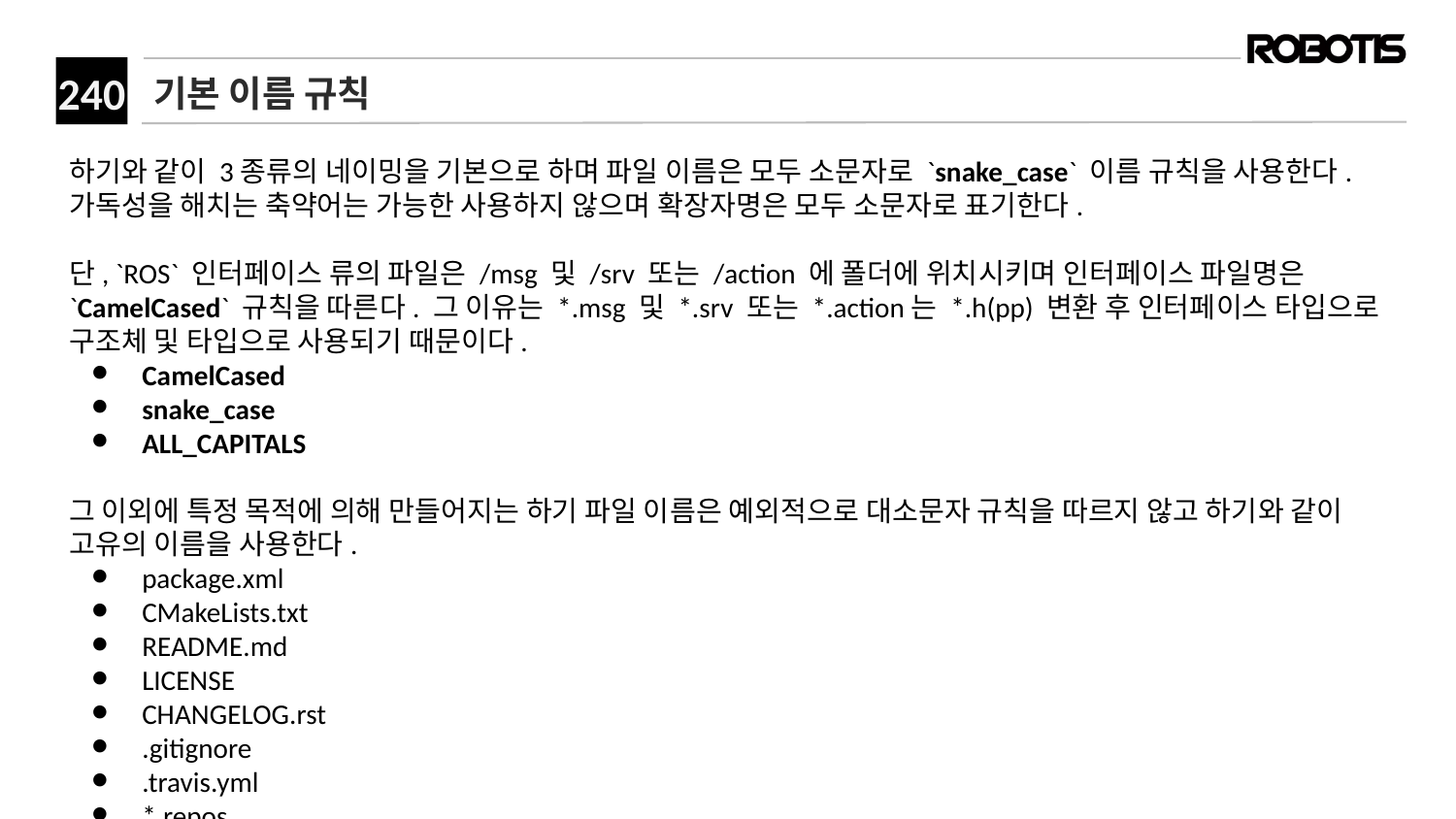

# 기본 이름 규칙
하기와 같이 3종류의 네이밍을 기본으로 하며 파일 이름은 모두 소문자로 `snake_case` 이름 규칙을 사용한다. 가독성을 해치는 축약어는 가능한 사용하지 않으며 확장자명은 모두 소문자로 표기한다.

단, `ROS` 인터페이스 류의 파일은 /msg 및 /srv 또는 /action 에 폴더에 위치시키며 인터페이스 파일명은 `CamelCased` 규칙을 따른다. 그 이유는 *.msg 및 *.srv 또는 *.action는 *.h(pp) 변환 후 인터페이스 타입으로 구조체 및 타입으로 사용되기 때문이다.
CamelCased
snake_case
ALL_CAPITALS

그 이외에 특정 목적에 의해 만들어지는 하기 파일 이름은 예외적으로 대소문자 규칙을 따르지 않고 하기와 같이 고유의 이름을 사용한다.
package.xml
CMakeLists.txt
README.md
LICENSE
CHANGELOG.rst
.gitignore
.travis.yml
*.repos